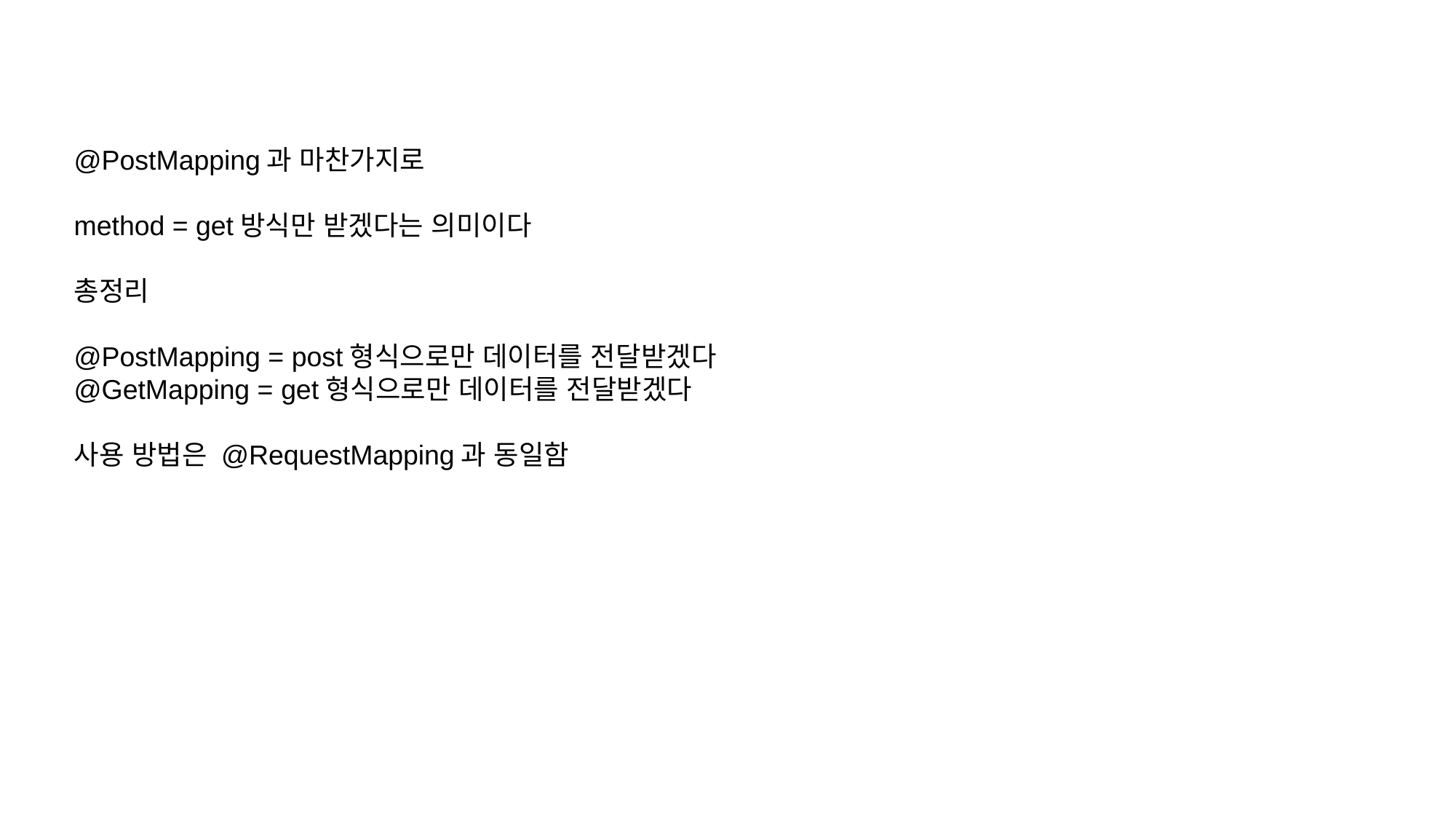

@PostMapping과 마찬가지로

method = get방식만 받겠다는 의미이다

총정리

@PostMapping = post형식으로만 데이터를 전달받겠다
@GetMapping = get형식으로만 데이터를 전달받겠다

사용 방법은 @RequestMapping과 동일함